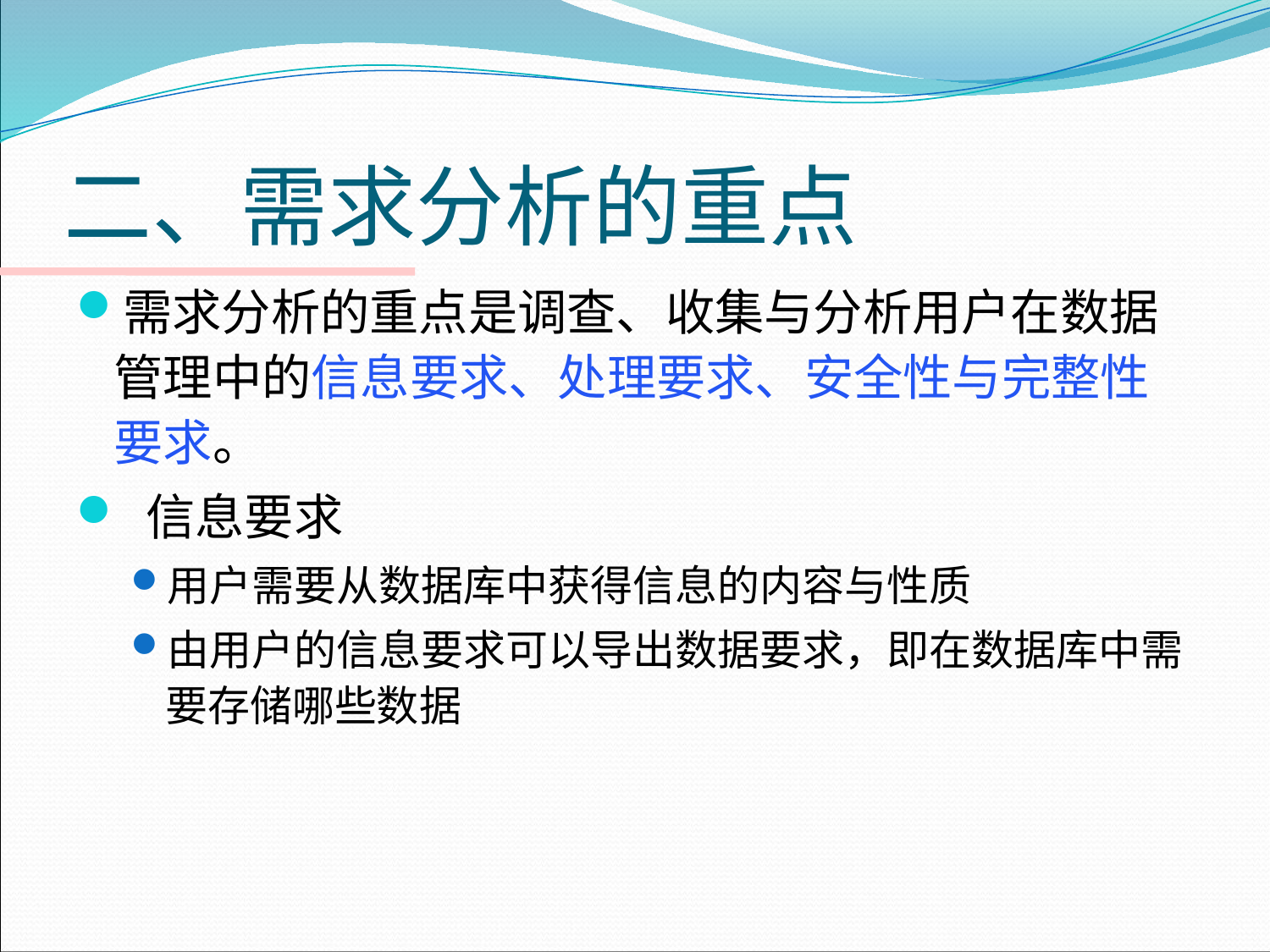

# 二、需求分析的重点
需求分析的重点是调查、收集与分析用户在数据管理中的信息要求、处理要求、安全性与完整性要求。
 信息要求
用户需要从数据库中获得信息的内容与性质
由用户的信息要求可以导出数据要求，即在数据库中需要存储哪些数据

680